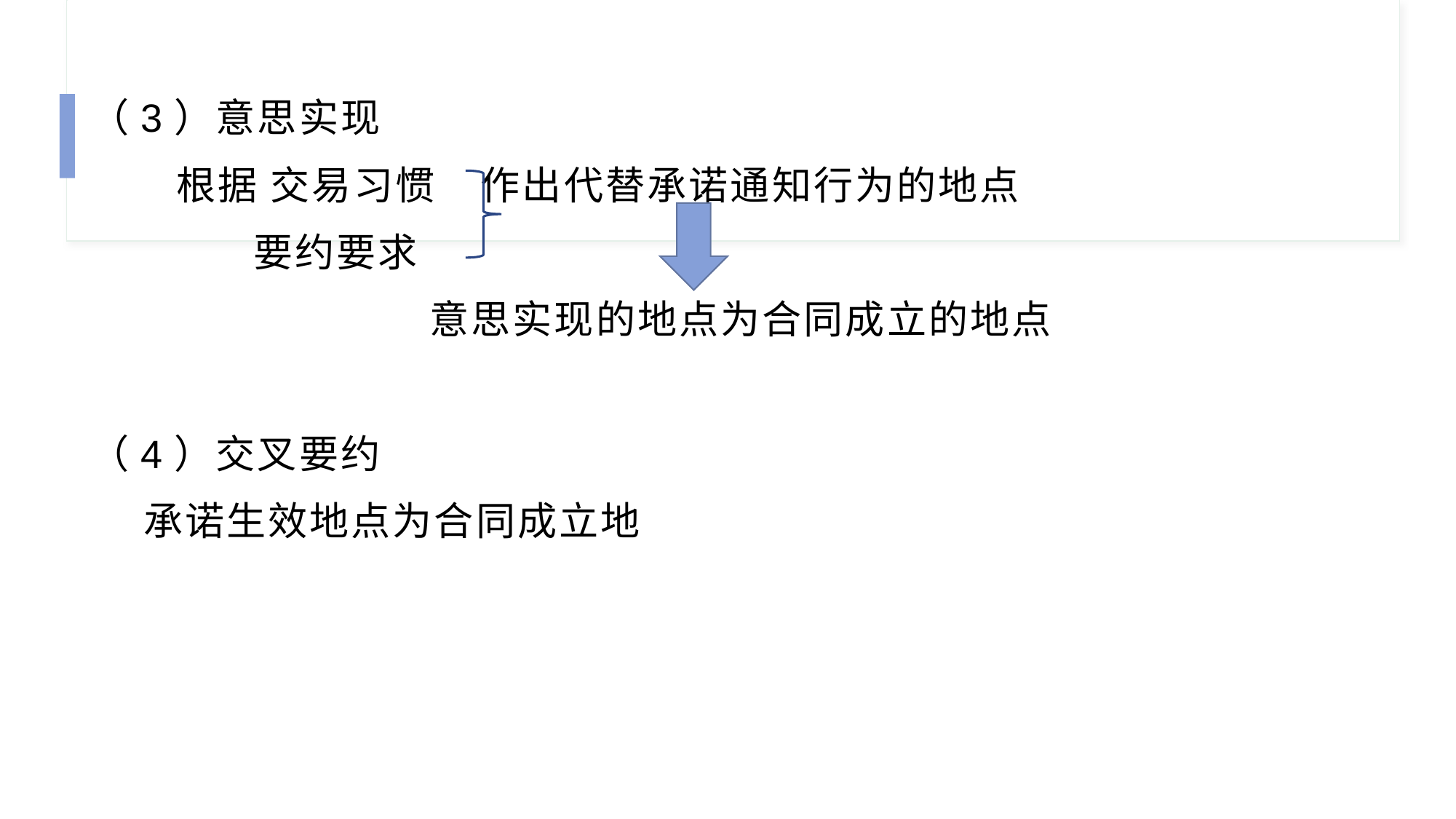

（3）意思实现
       根据 交易习惯    作出代替承诺通知行为的地点
              要约要求
                              意思实现的地点为合同成立的地点

（4）交叉要约
    承诺生效地点为合同成立地